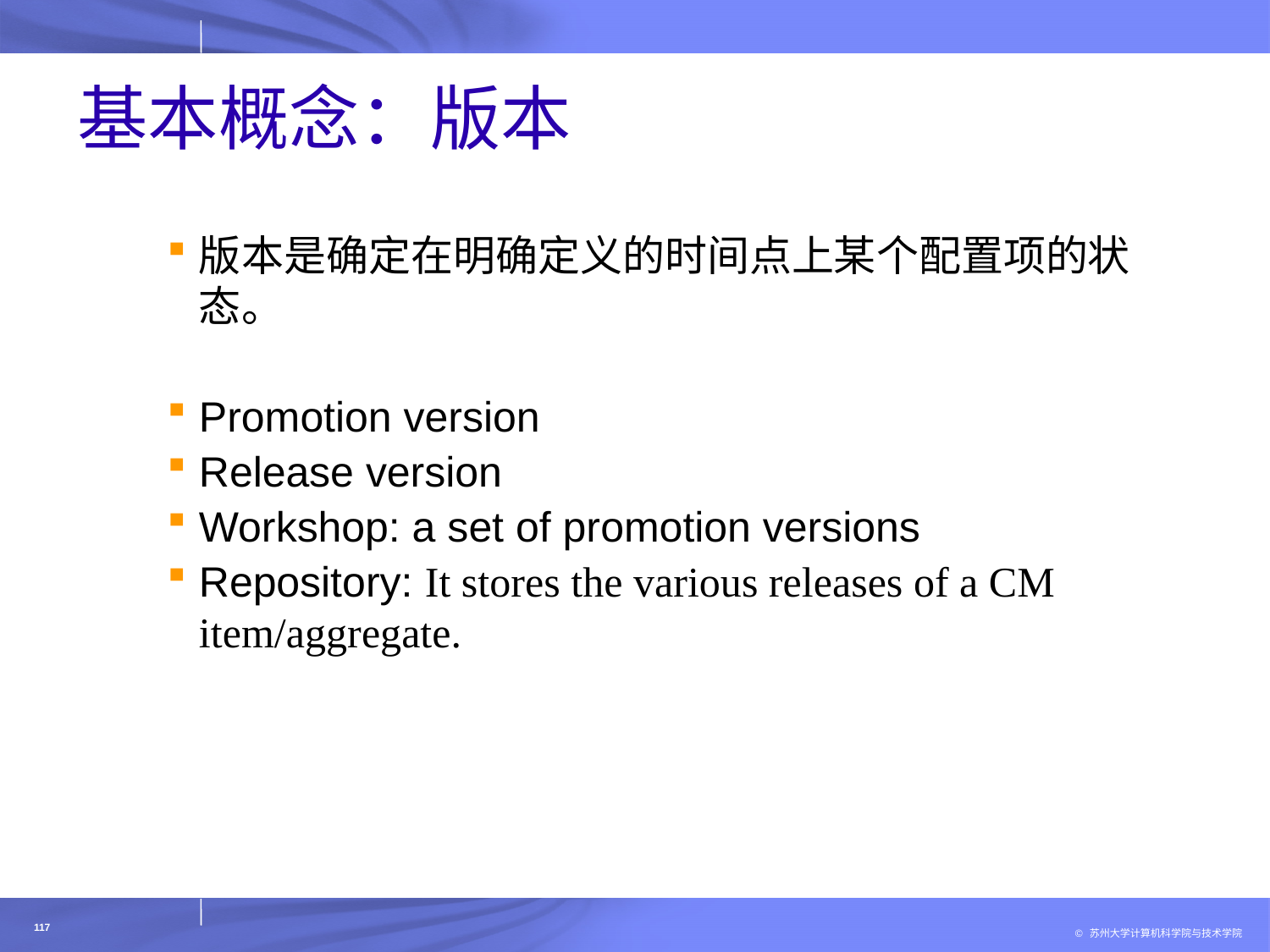

# 基本概念：版本
版本是确定在明确定义的时间点上某个配置项的状态。

Promotion version
Release version
Workshop: a set of promotion versions
Repository: It stores the various releases of a CM item/aggregate.

117